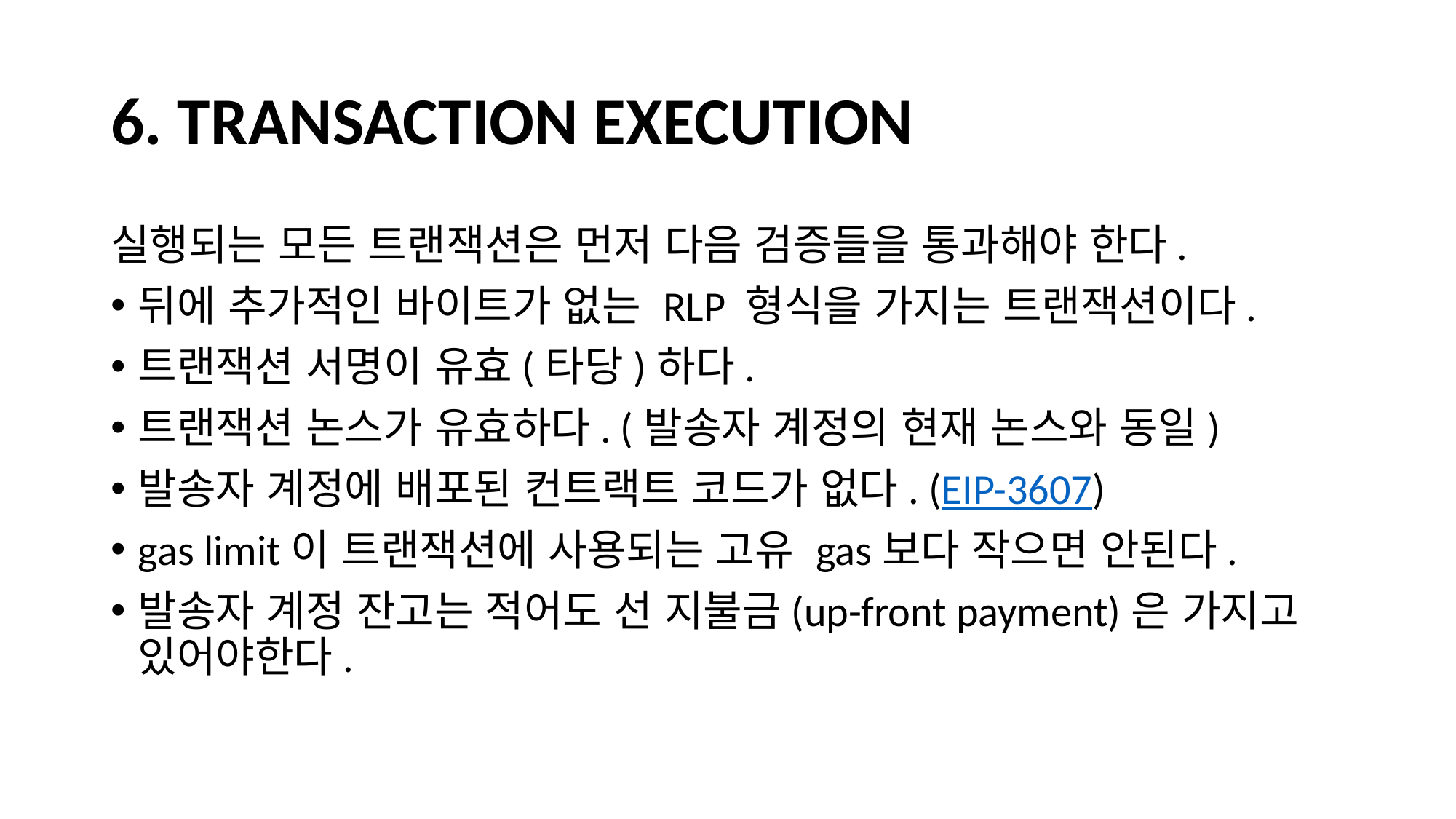

# 6. TRANSACTION EXECUTION
실행되는 모든 트랜잭션은 먼저 다음 검증들을 통과해야 한다.
뒤에 추가적인 바이트가 없는 RLP 형식을 가지는 트랜잭션이다.
트랜잭션 서명이 유효(타당)하다.
트랜잭션 논스가 유효하다. (발송자 계정의 현재 논스와 동일)
발송자 계정에 배포된 컨트랙트 코드가 없다. (EIP-3607)
gas limit이 트랜잭션에 사용되는 고유 gas보다 작으면 안된다.
발송자 계정 잔고는 적어도 선 지불금(up-front payment)은 가지고 있어야한다.